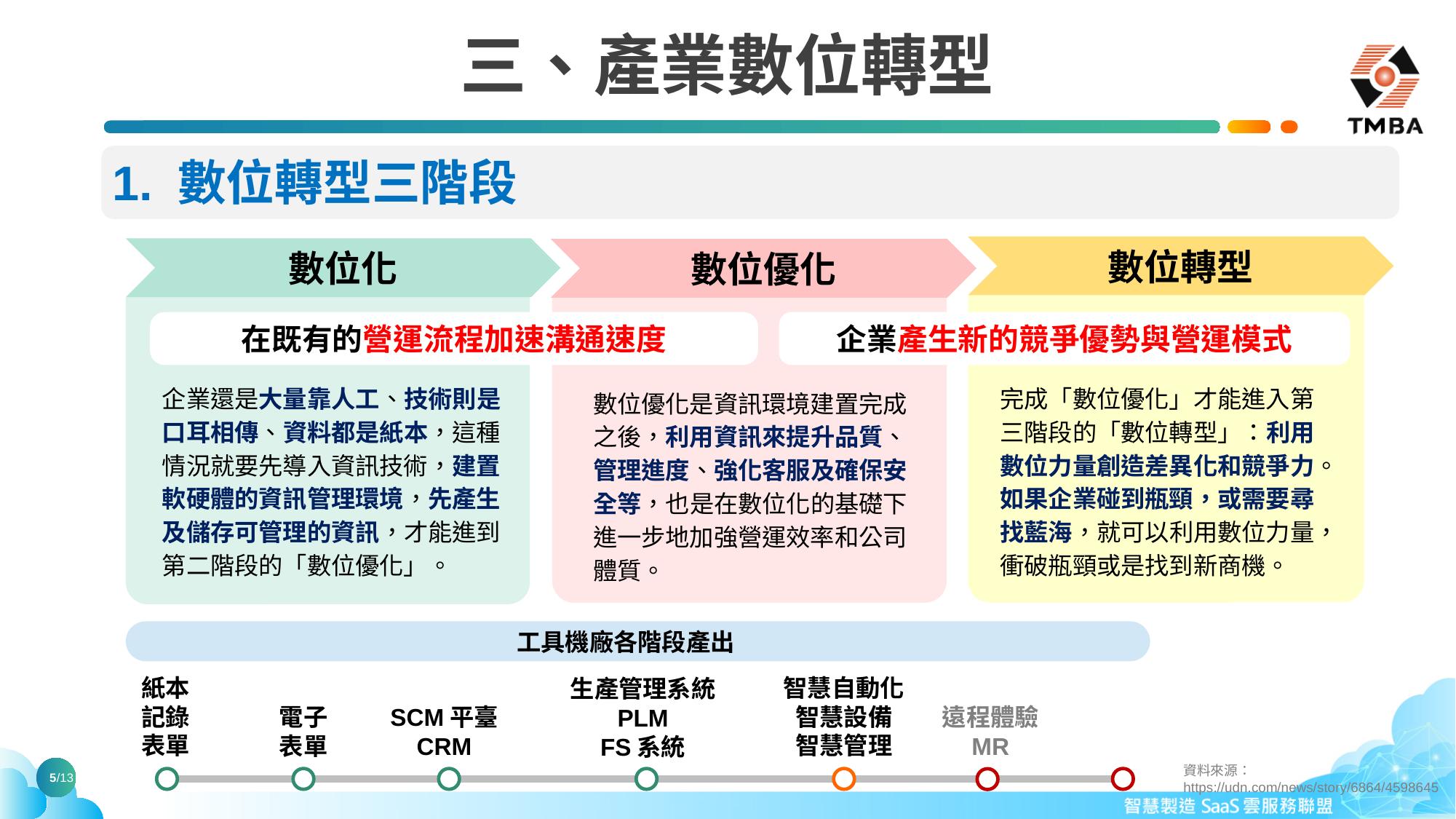

三、產業數位轉型

1. 數位轉型三階段
數位轉型
數位化
數位優化

在既有的營運流程加速溝通速度
企業產生新的競爭優勢與營運模式
企業還是大量靠人工、技術則是口耳相傳、資料都是紙本，這種情況就要先導入資訊技術，建置軟硬體的資訊管理環境，先產生及儲存可管理的資訊，才能進到第二階段的「數位優化」。
完成「數位優化」才能進入第三階段的「數位轉型」：利用數位力量創造差異化和競爭力。如果企業碰到瓶頸，或需要尋找藍海，就可以利用數位力量，衝破瓶頸或是找到新商機。
數位優化是資訊環境建置完成之後，利用資訊來提升品質、管理進度、強化客服及確保安全等，也是在數位化的基礎下進一步地加強營運效率和公司體質。
工具機廠各階段產出
智慧自動化
智慧設備
智慧管理
紙本
記錄表單
生產管理系統
PLM
FS系統
SCM平臺
CRM
遠程體驗
MR
電子表單

5
資料來源：
https://udn.com/news/story/6864/4598645